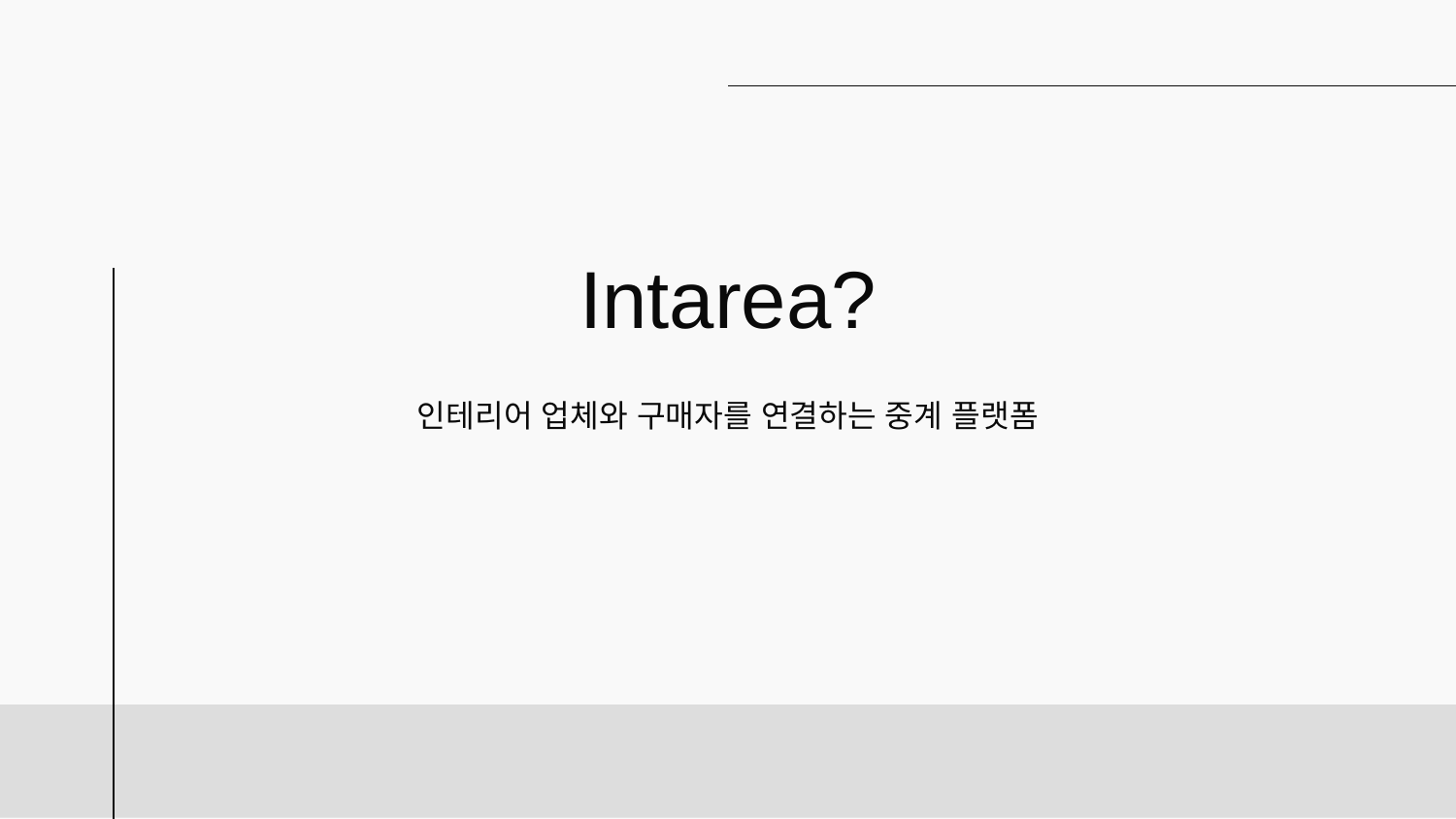

# Intarea?
인테리어 업체와 구매자를 연결하는 중계 플랫폼